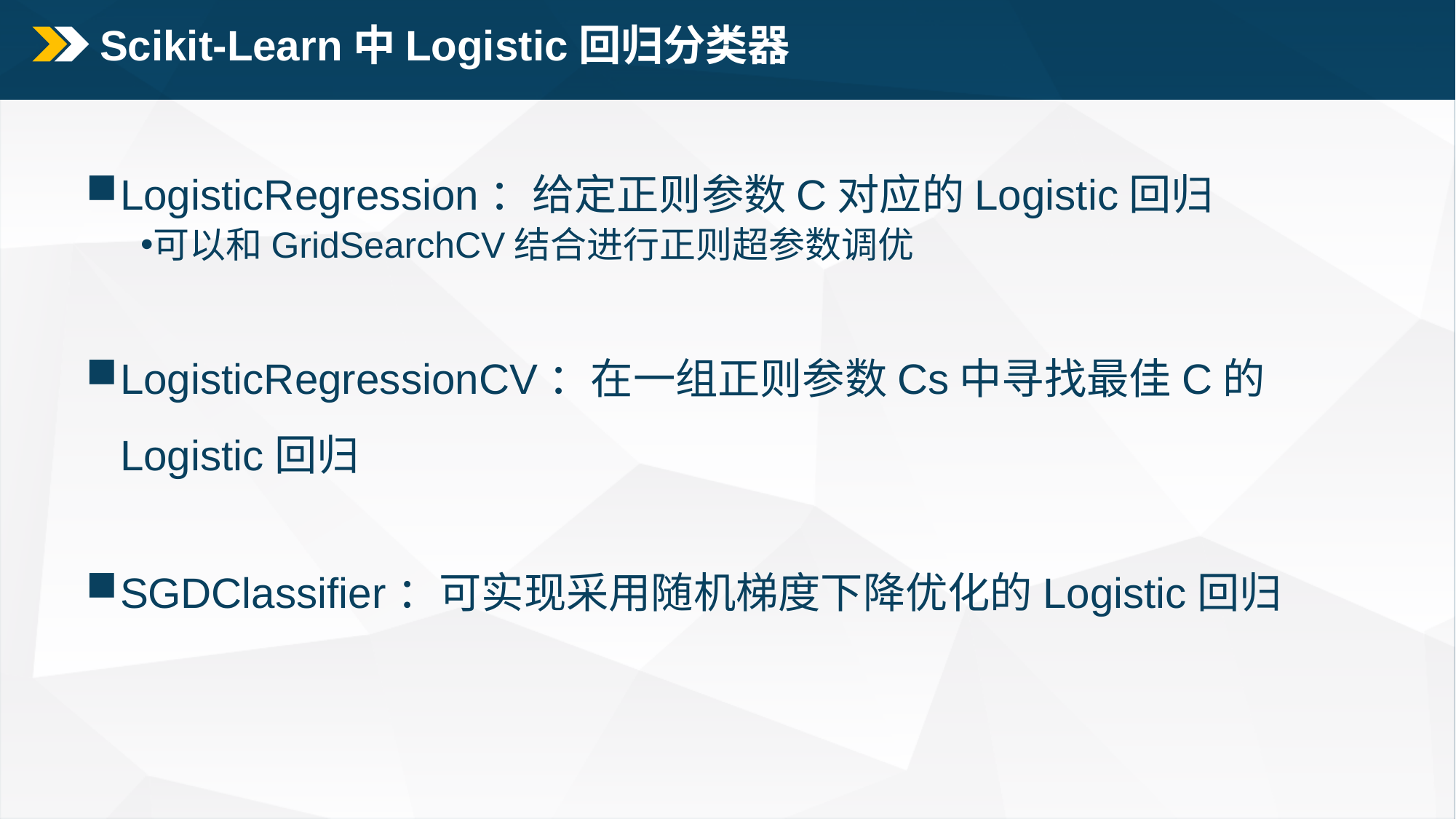

# Scikit-Learn中Logistic回归分类器
LogisticRegression：给定正则参数C对应的Logistic回归
可以和GridSearchCV结合进行正则超参数调优

LogisticRegressionCV：在一组正则参数Cs中寻找最佳C的Logistic回归

SGDClassifier：可实现采用随机梯度下降优化的Logistic回归